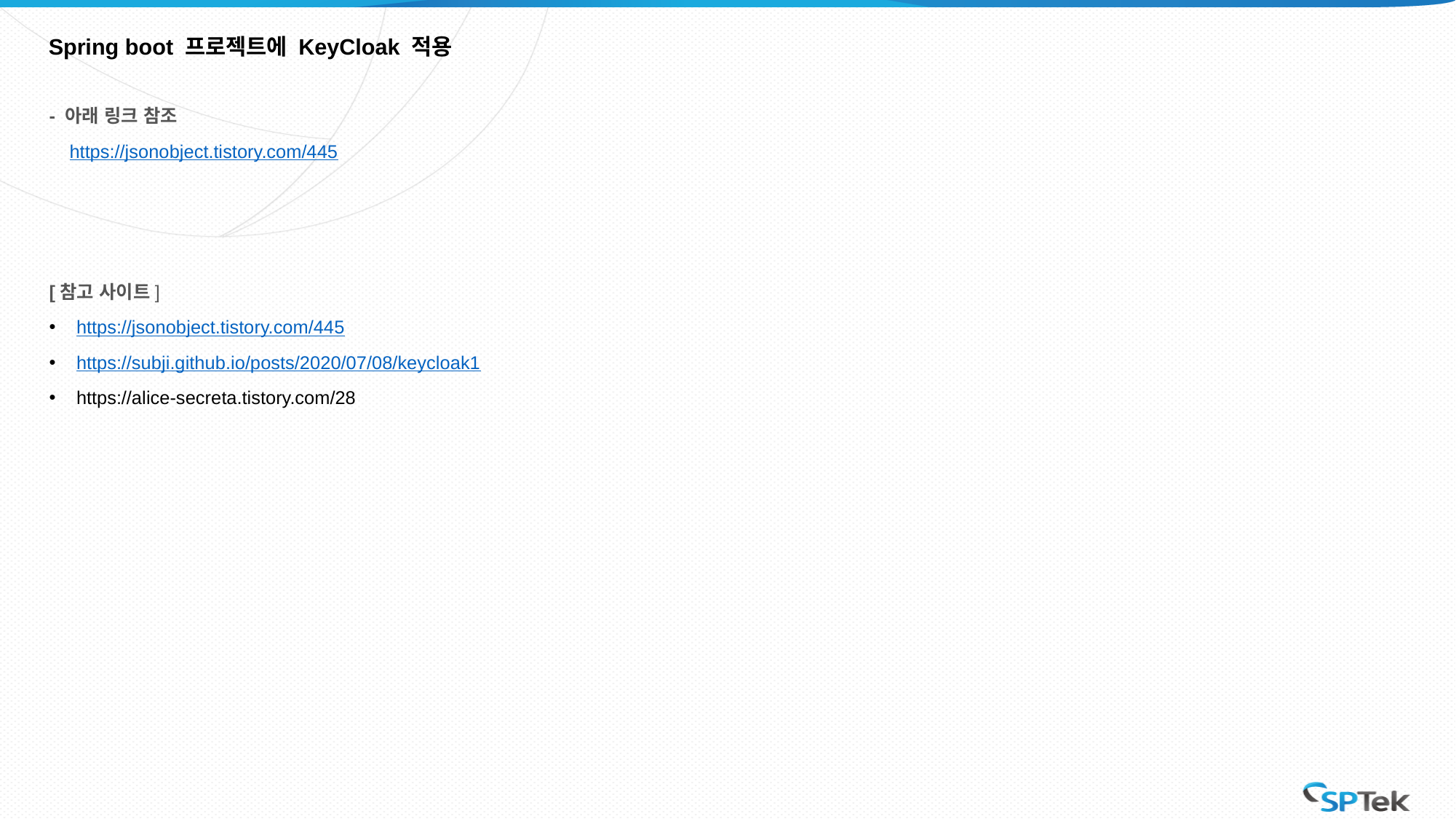

# Spring boot 프로젝트에 KeyCloak 적용
- 아래 링크 참조
    https://jsonobject.tistory.com/445

[참고 사이트]
https://jsonobject.tistory.com/445
https://subji.github.io/posts/2020/07/08/keycloak1
https://alice-secreta.tistory.com/28